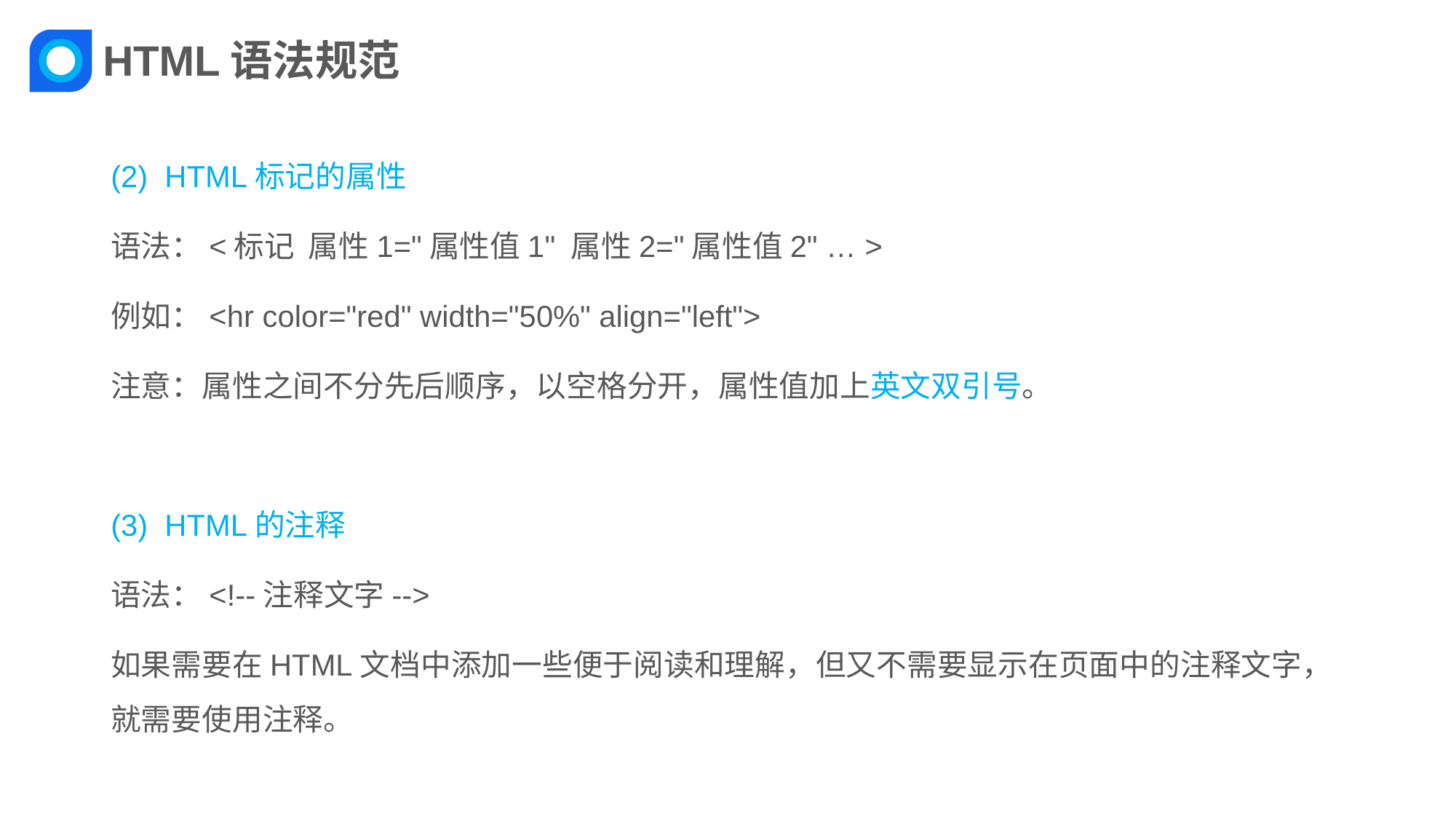

HTML语法规范

(2)  HTML标记的属性
语法：<标记  属性1="属性值1" 属性2="属性值2" … >
例如：<hr color="red" width="50%" align="left">
注意：属性之间不分先后顺序，以空格分开，属性值加上英文双引号。

(3)  HTML的注释
语法：<!--注释文字-->
如果需要在HTML文档中添加一些便于阅读和理解，但又不需要显示在页面中的注释文字，就需要使用注释。